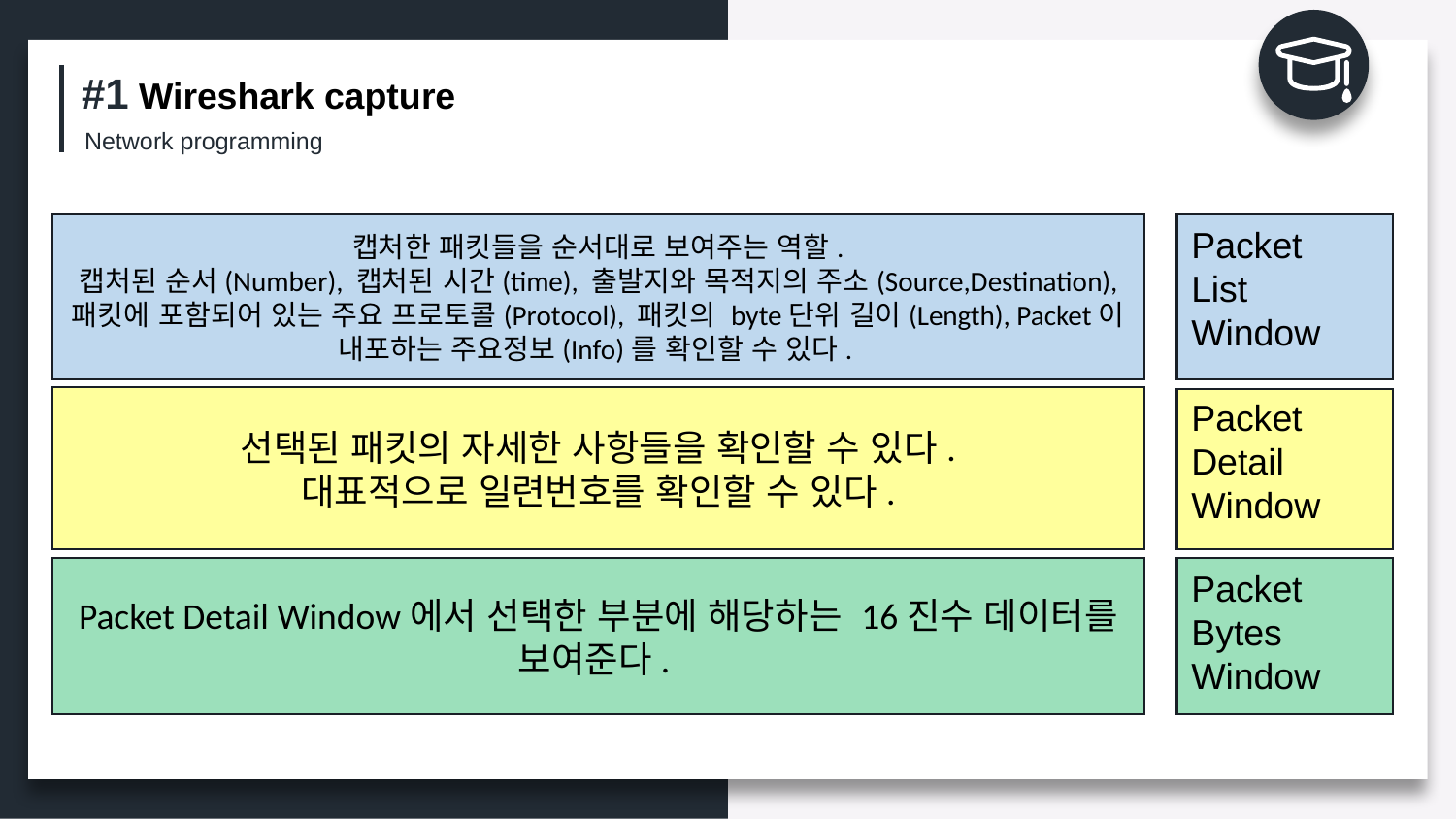

#1 Wireshark capture
Network programming
캡처한 패킷들을 순서대로 보여주는 역할.
캡처된 순서(Number), 캡처된 시간(time), 출발지와 목적지의 주소(Source,Destination),
패킷에 포함되어 있는 주요 프로토콜(Protocol), 패킷의 byte단위 길이(Length), Packet이 내포하는 주요정보(Info)를 확인할 수 있다.

Packet
List Window
선택된 패킷의 자세한 사항들을 확인할 수 있다.
대표적으로 일련번호를 확인할 수 있다.
Packet Detail Window

Packet Detail Window에서 선택한 부분에 해당하는 16진수 데이터를 보여준다.
Packet Bytes Window